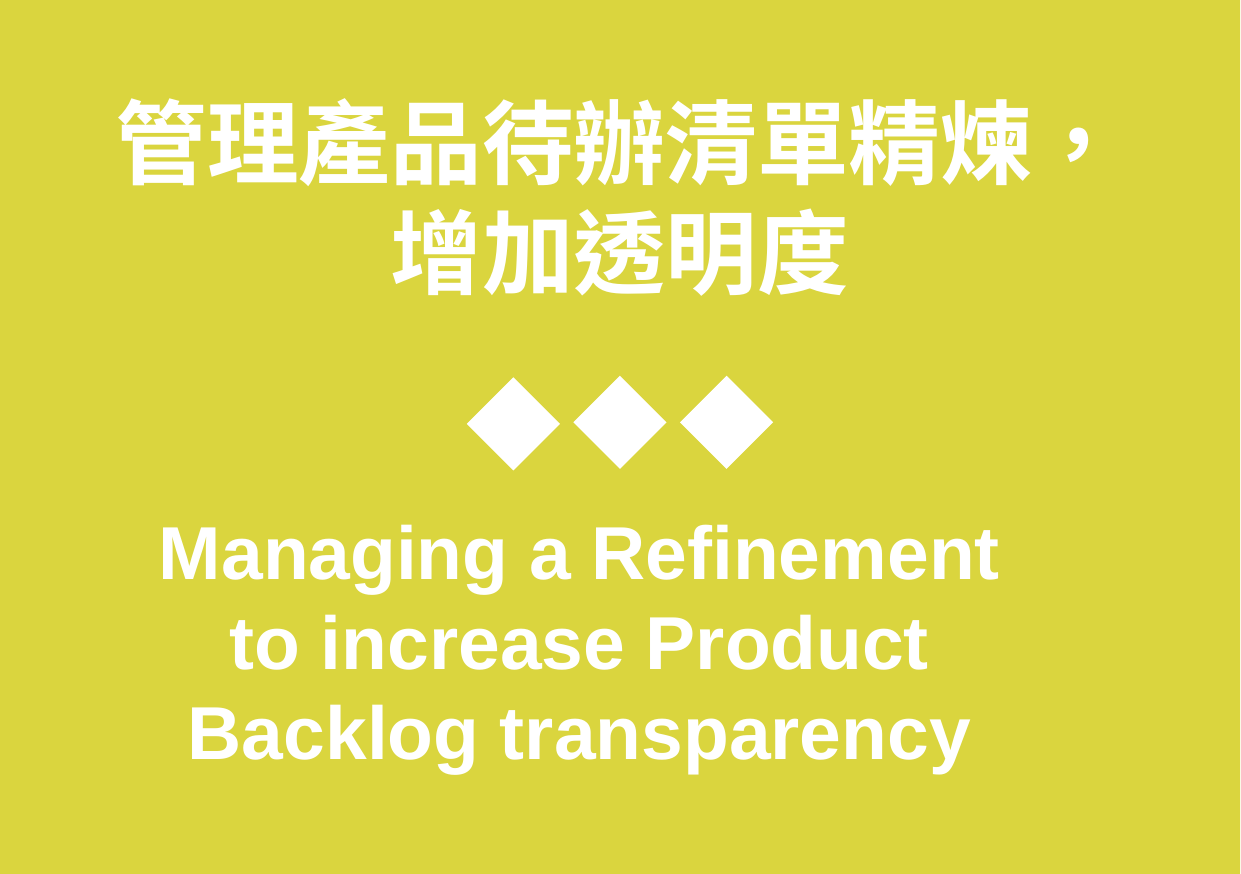

管理產品待辦清單精煉，
增加透明度

Managing a Refinement to increase Product Backlog transparency